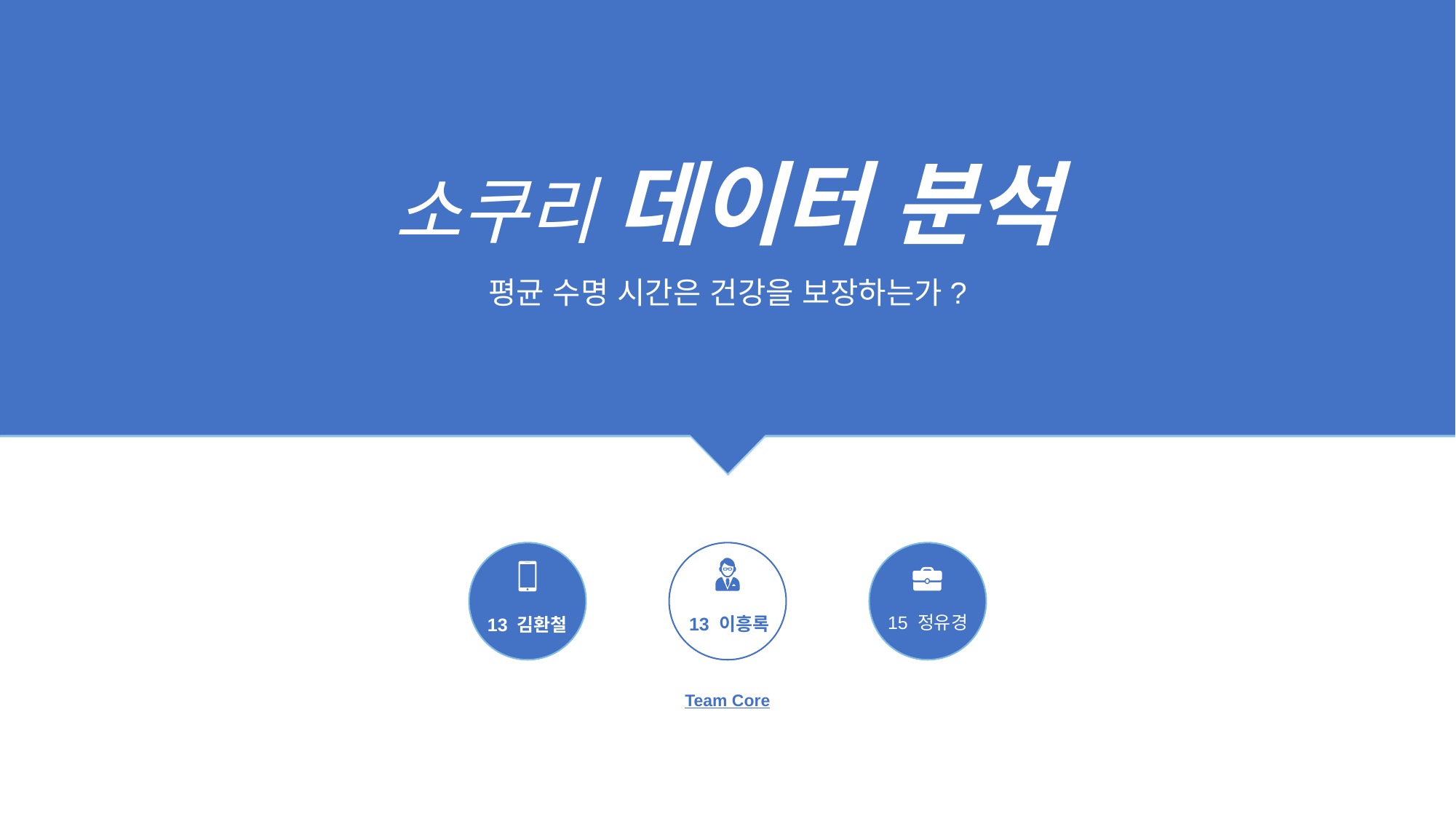

소쿠리 데이터 분석
평균 수명 시간은 건강을 보장하는가?

15 정유경
13 이흥록
13 김환철
Team Core